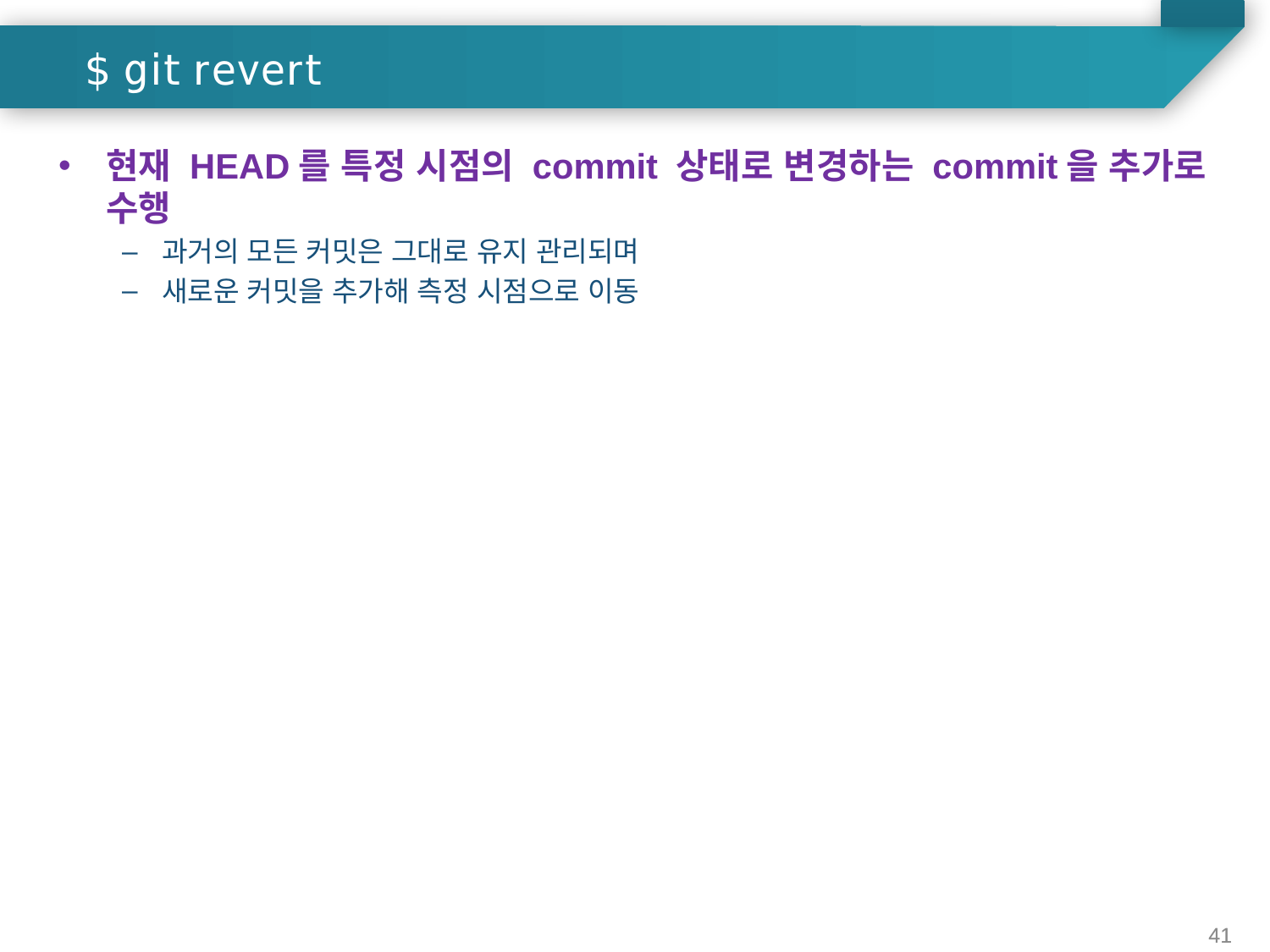

$ git revert
현재 HEAD를 특정 시점의 commit 상태로 변경하는 commit을 추가로 수행
과거의 모든 커밋은 그대로 유지 관리되며
새로운 커밋을 추가해 측정 시점으로 이동
41